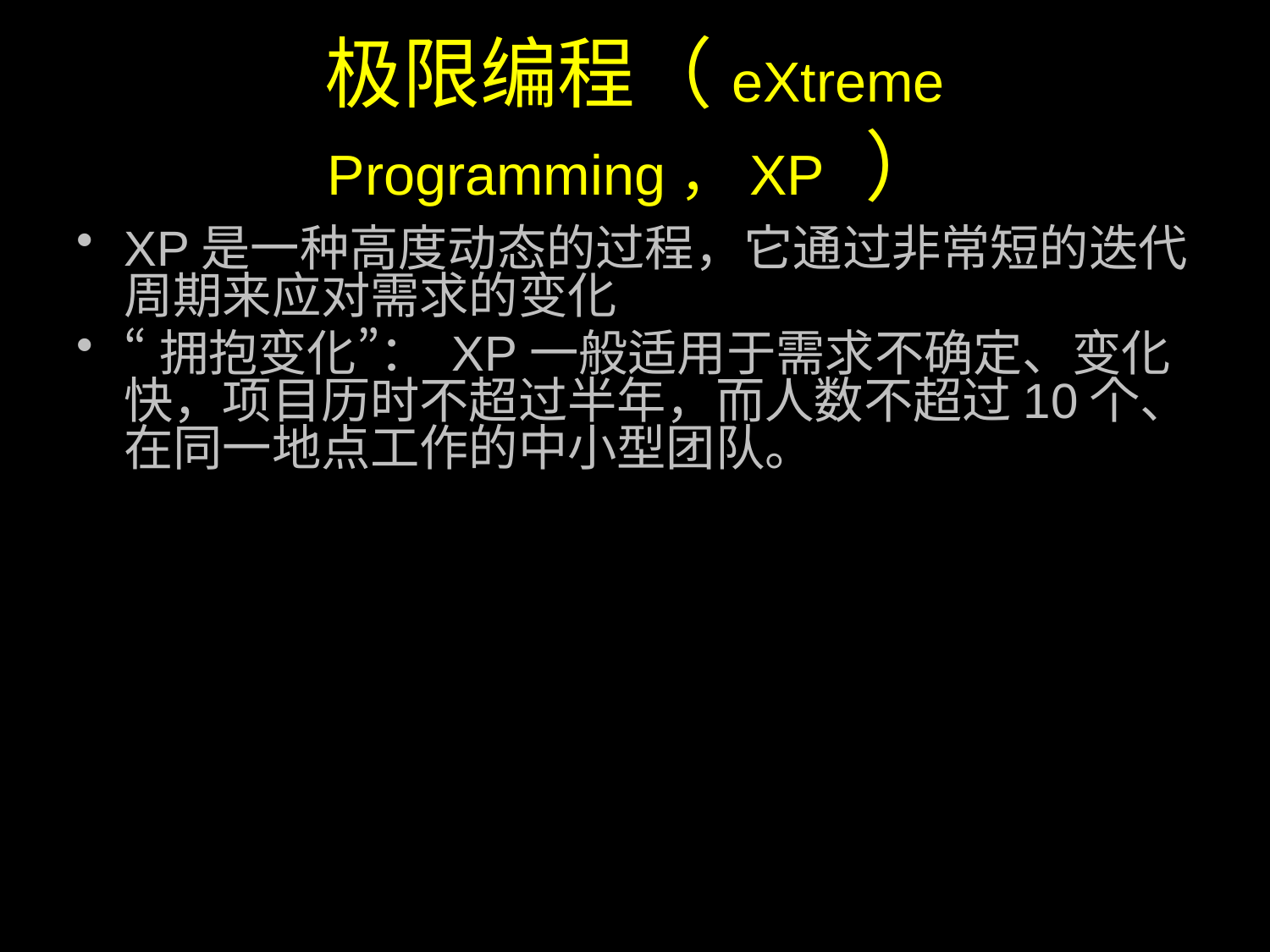

# 极限编程（eXtreme Programming，XP ）
XP是一种高度动态的过程，它通过非常短的迭代周期来应对需求的变化
“拥抱变化”： XP一般适用于需求不确定、变化快，项目历时不超过半年，而人数不超过10个、在同一地点工作的中小型团队。